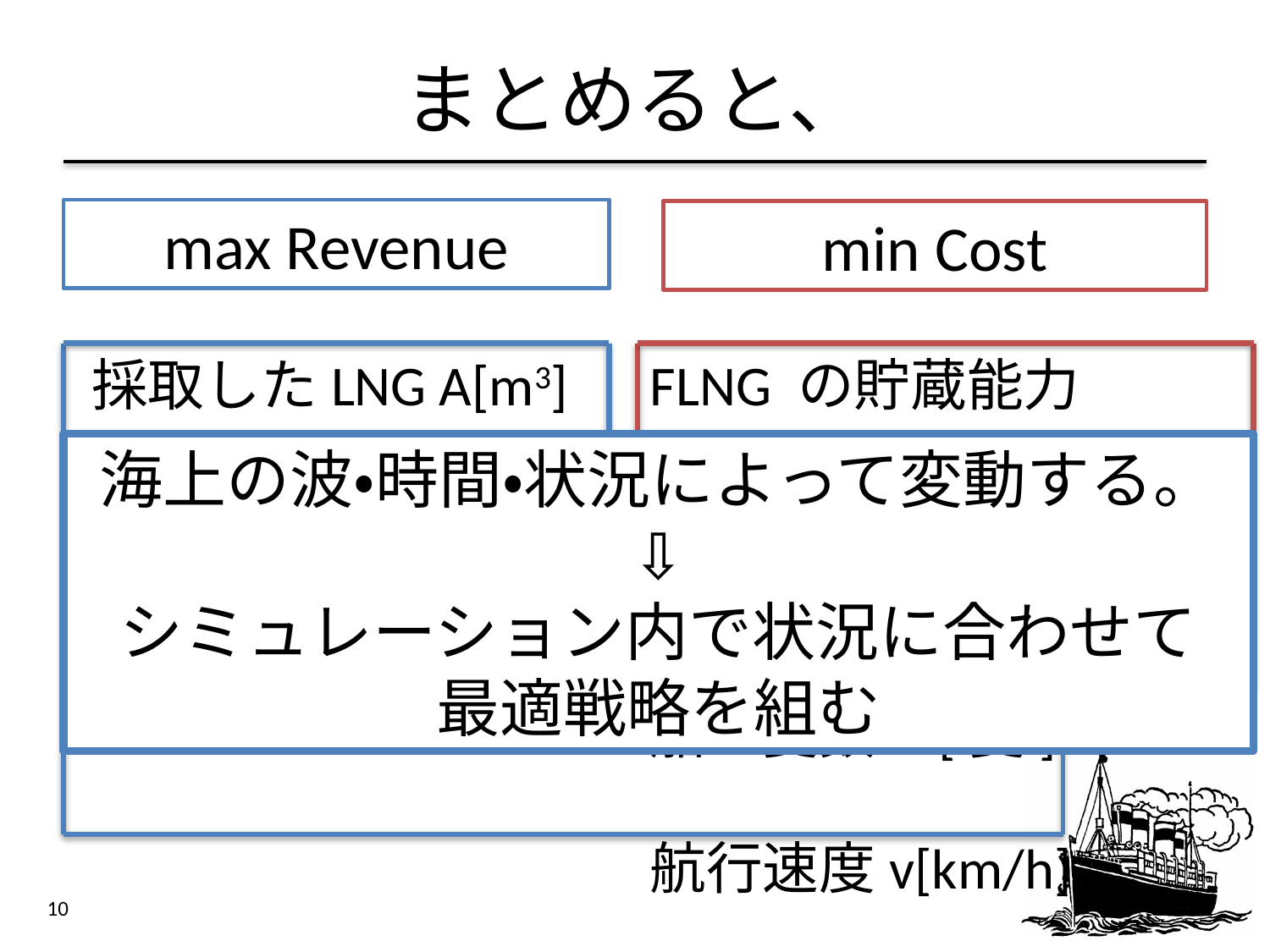

# まとめると、
max Revenue
min Cost
採取したLNG A[m3]
FLNG の貯蔵能力W0[m3]

船の積載可能量 W[m3]

船の隻数 N[隻]

航行速度v[km/h]
海上の波・時間・状況によって変動する。
⇩
シミュレーション内で状況に合わせて
最適戦略を組む
10